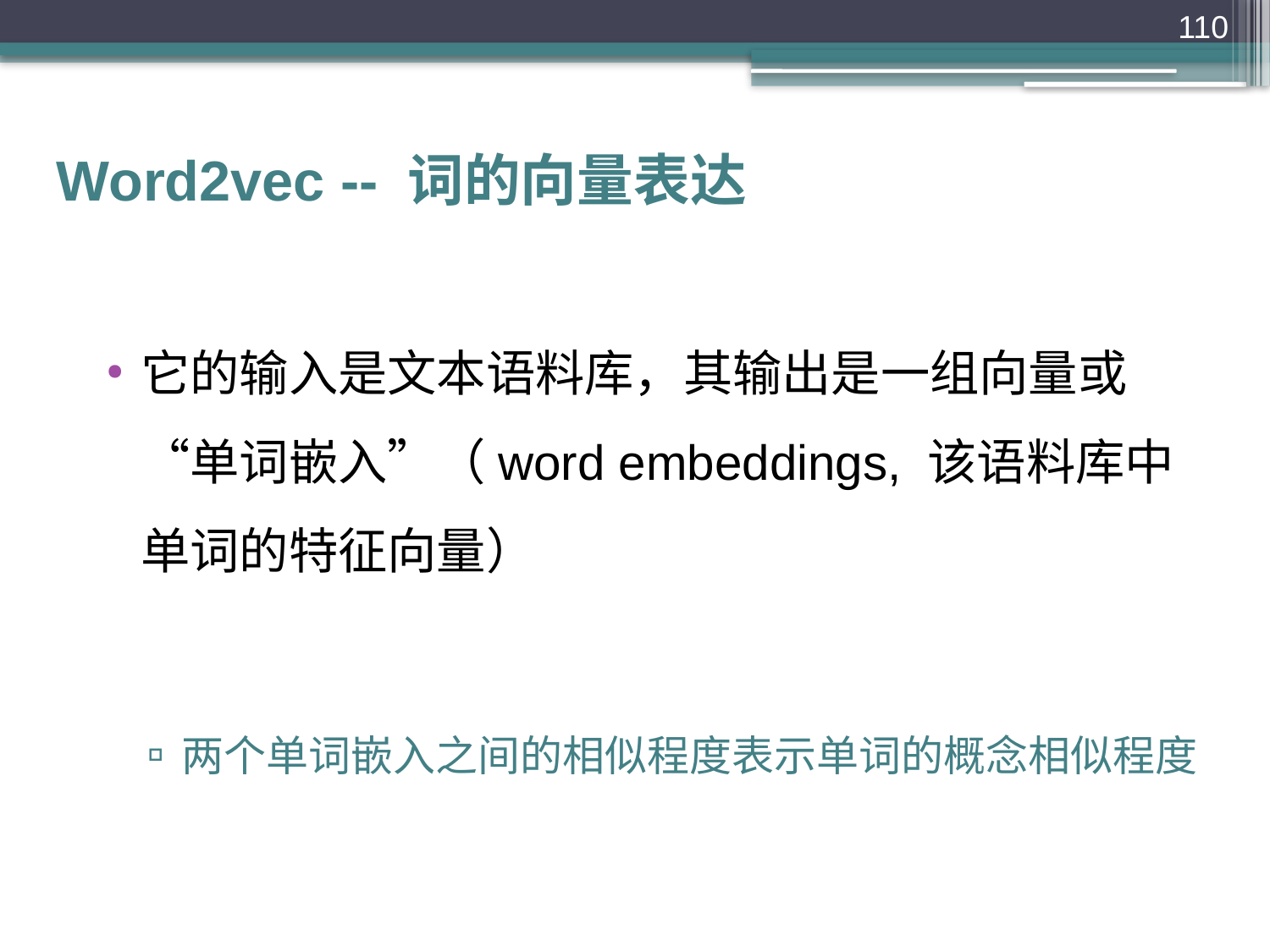

110
# Word2vec -- 词的向量表达
它的输入是文本语料库，其输出是一组向量或“单词嵌入”（word embeddings, 该语料库中单词的特征向量）

两个单词嵌入之间的相似程度表示单词的概念相似程度